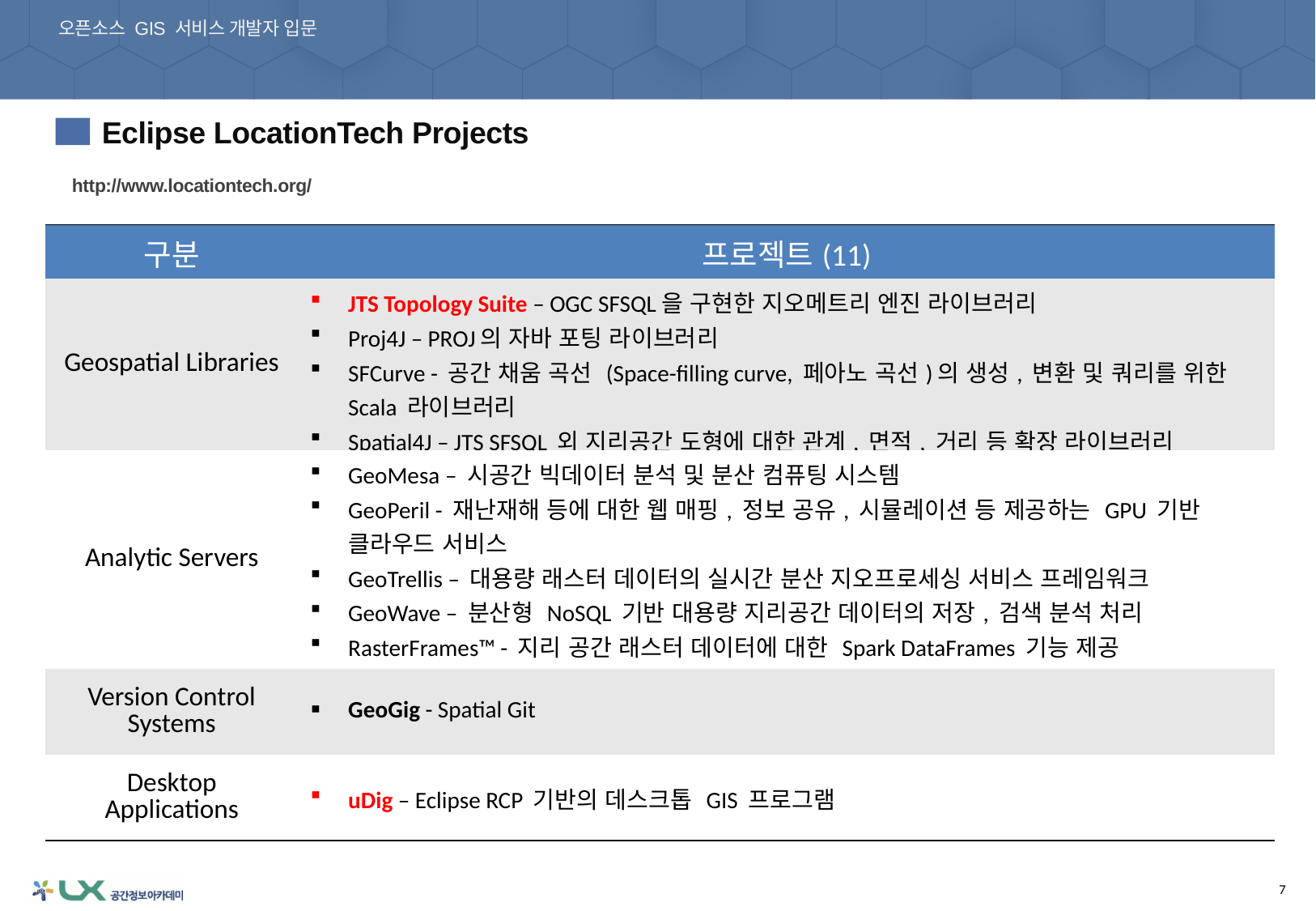

오픈소스 GIS 서비스 개발자 입문
01. 오픈소스 GIS 프로젝트 기술 동향
Eclipse LocationTech Projects
4
http://www.locationtech.org/
| 구분 | 프로젝트(11) |
| --- | --- |
| Geospatial Libraries | JTS Topology Suite – OGC SFSQL을 구현한 지오메트리 엔진 라이브러리 Proj4J – PROJ의 자바 포팅 라이브러리 SFCurve - 공간 채움 곡선 (Space-filling curve, 페아노 곡선)의 생성, 변환 및 쿼리를 위한 Scala 라이브러리 Spatial4J – JTS SFSQL 외 지리공간 도형에 대한 관계, 면적, 거리 등 확장 라이브러리 |
| Analytic Servers | GeoMesa – 시공간 빅데이터 분석 및 분산 컴퓨팅 시스템 GeoPeril - 재난재해 등에 대한 웹 매핑, 정보 공유, 시뮬레이션 등 제공하는 GPU 기반 클라우드 서비스 GeoTrellis – 대용량 래스터 데이터의 실시간 분산 지오프로세싱 서비스 프레임워크 GeoWave – 분산형 NoSQL 기반 대용량 지리공간 데이터의 저장, 검색 분석 처리 RasterFrames™ - 지리 공간 래스터 데이터에 대한 Spark DataFrames 기능 제공 |
| Version Control Systems | GeoGig - Spatial Git |
| Desktop Applications | uDig – Eclipse RCP 기반의 데스크톱 GIS 프로그램 |
7